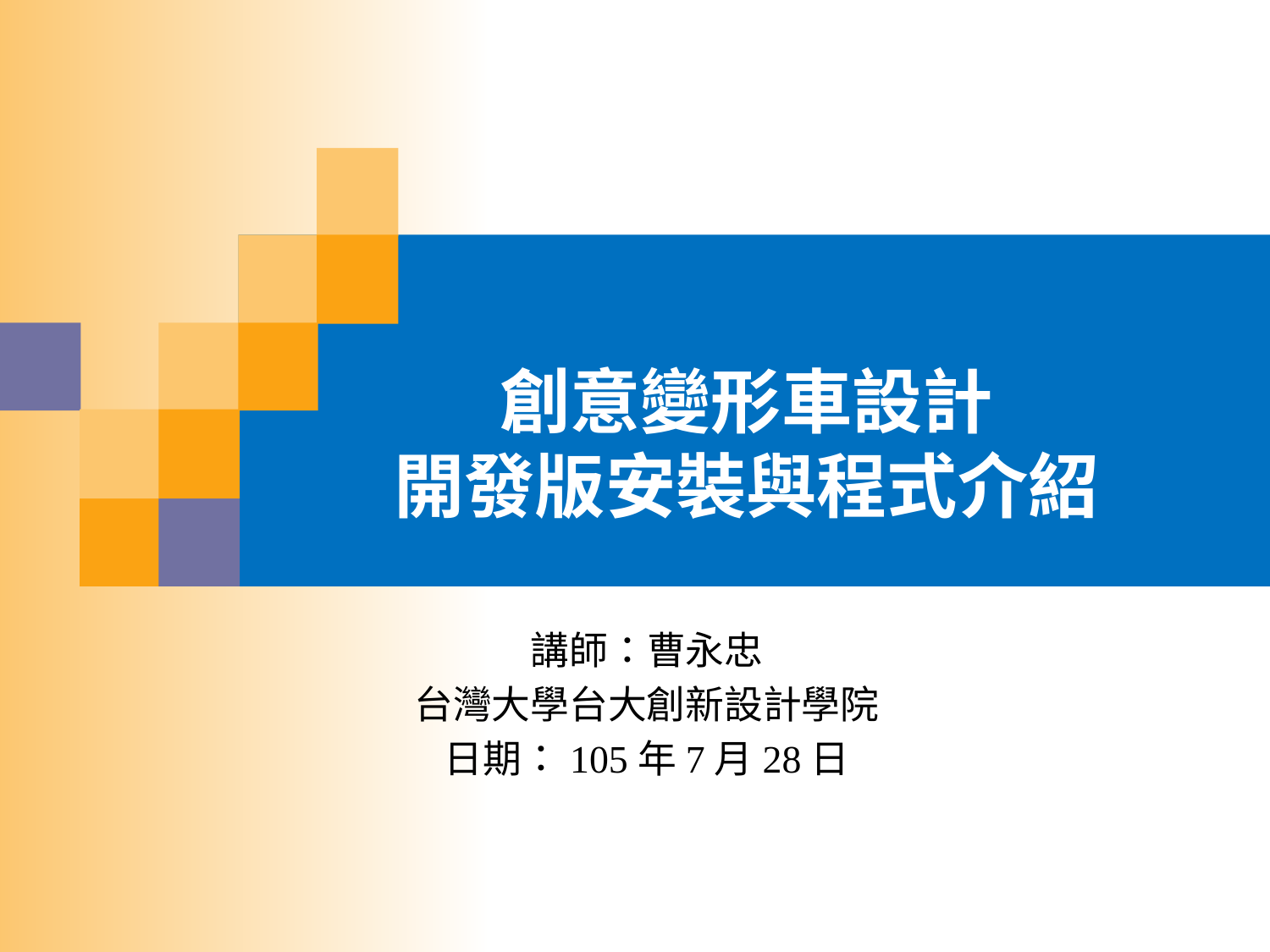

# 創意變形車設計 開發版安裝與程式介紹
講師：曹永忠
台灣大學台大創新設計學院
日期：105年7月28日